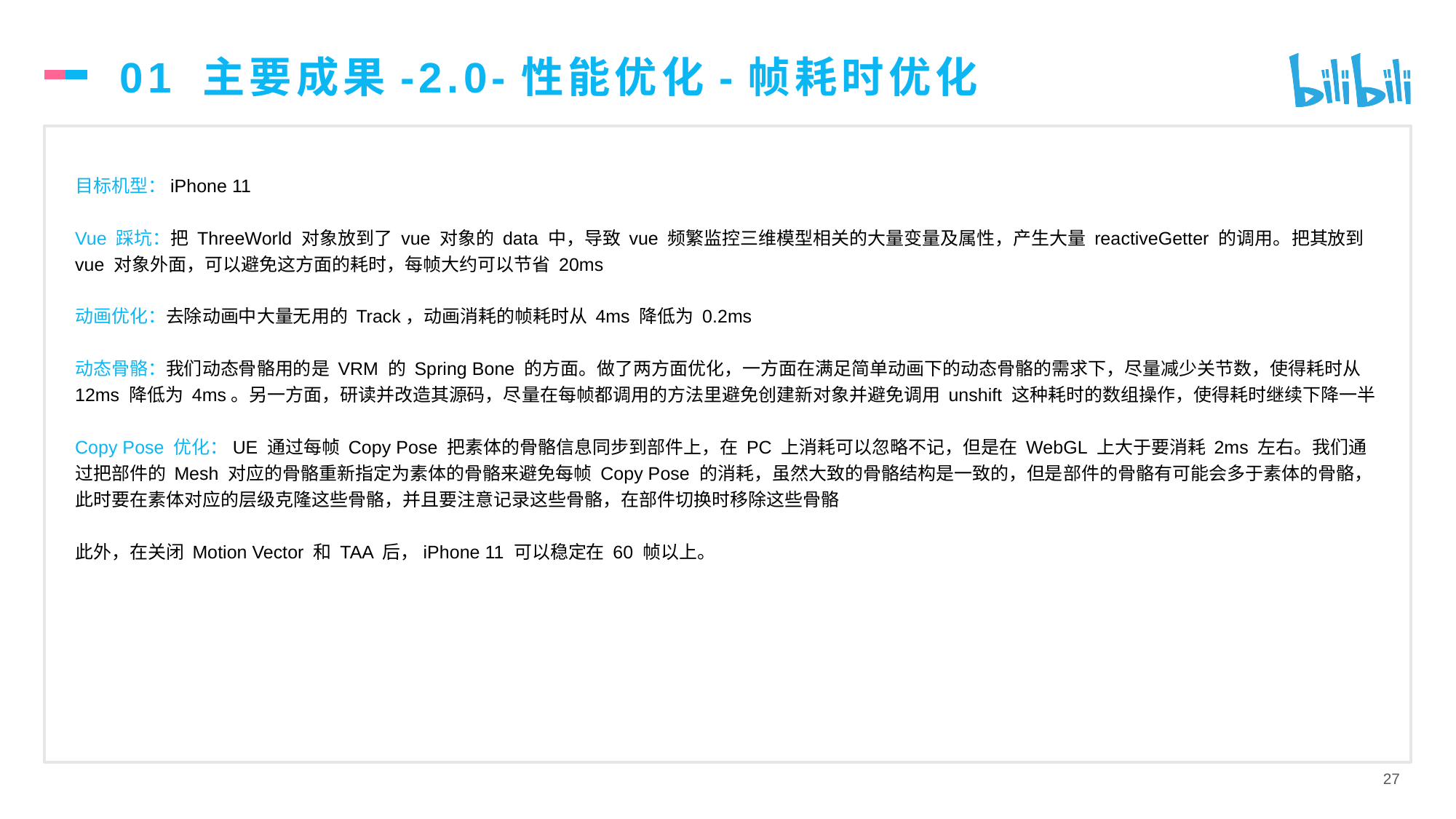

# 01 主要成果-2.0-性能优化-帧耗时优化

目标机型：iPhone 11

Vue 踩坑：把 ThreeWorld 对象放到了 vue 对象的 data 中，导致 vue 频繁监控三维模型相关的大量变量及属性，产生大量 reactiveGetter 的调用。把其放到 vue 对象外面，可以避免这方面的耗时，每帧大约可以节省 20ms

动画优化：去除动画中大量无用的 Track，动画消耗的帧耗时从 4ms 降低为 0.2ms

动态骨骼：我们动态骨骼用的是 VRM 的 Spring Bone 的方面。做了两方面优化，一方面在满足简单动画下的动态骨骼的需求下，尽量减少关节数，使得耗时从 12ms 降低为 4ms。另一方面，研读并改造其源码，尽量在每帧都调用的方法里避免创建新对象并避免调用 unshift 这种耗时的数组操作，使得耗时继续下降一半

Copy Pose 优化：UE 通过每帧 Copy Pose 把素体的骨骼信息同步到部件上，在 PC 上消耗可以忽略不记，但是在 WebGL 上大于要消耗 2ms 左右。我们通过把部件的 Mesh 对应的骨骼重新指定为素体的骨骼来避免每帧 Copy Pose 的消耗，虽然大致的骨骼结构是一致的，但是部件的骨骼有可能会多于素体的骨骼，此时要在素体对应的层级克隆这些骨骼，并且要注意记录这些骨骼，在部件切换时移除这些骨骼

此外，在关闭 Motion Vector 和 TAA 后，iPhone 11 可以稳定在 60 帧以上。